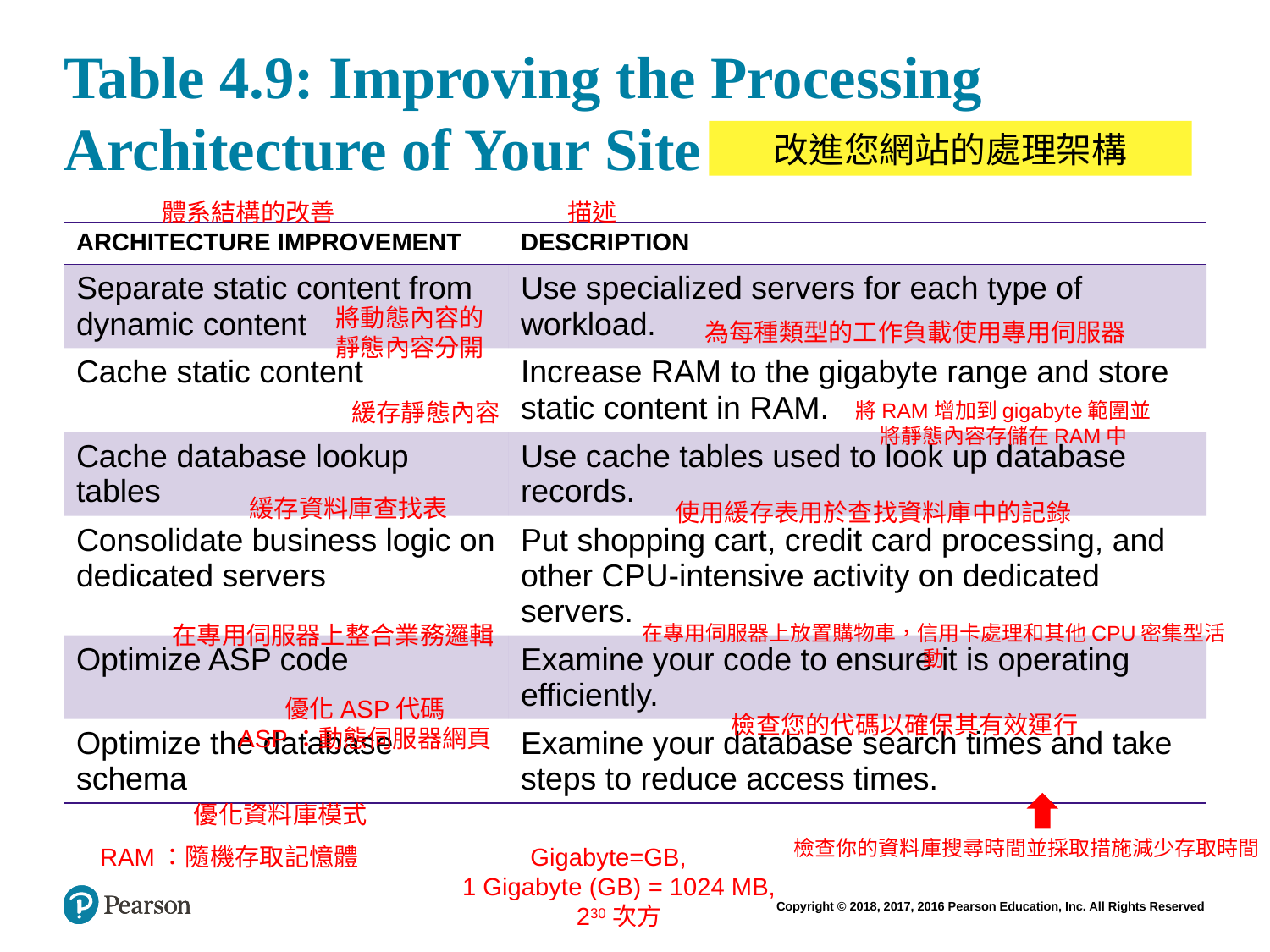

# Table 4.9: Improving the Processing Architecture of Your Site
改進您網站的處理架構
體系結構的改善
描述
| ARCHITECTURE IMPROVEMENT | DESCRIPTION |
| --- | --- |
| Separate static content from dynamic content | Use specialized servers for each type of workload. |
| Cache static content | Increase RAM to the gigabyte range and store static content in RAM. |
| Cache database lookup tables | Use cache tables used to look up database records. |
| Consolidate business logic on dedicated servers | Put shopping cart, credit card processing, and other CPU-intensive activity on dedicated servers. |
| Optimize ASP code | Examine your code to ensure it is operating efficiently. |
| Optimize the database schema | Examine your database search times and take steps to reduce access times. |
將動態內容的靜態內容分開
為每種類型的工作負載使用專用伺服器
緩存靜態內容
將RAM增加到gigabyte範圍並將靜態內容存儲在RAM中
緩存資料庫查找表
使用緩存表用於查找資料庫中的記錄
在專用伺服器上放置購物車，信用卡處理和其他CPU密集型活動
在專用伺服器上整合業務邏輯
優化ASP代碼
ASP：動態伺服器網頁
檢查您的代碼以確保其有效運行
優化資料庫模式

檢查你的資料庫搜尋時間並採取措施減少存取時間
RAM：隨機存取記憶體
Gigabyte=GB,
1 Gigabyte (GB) = 1024 MB,
230次方